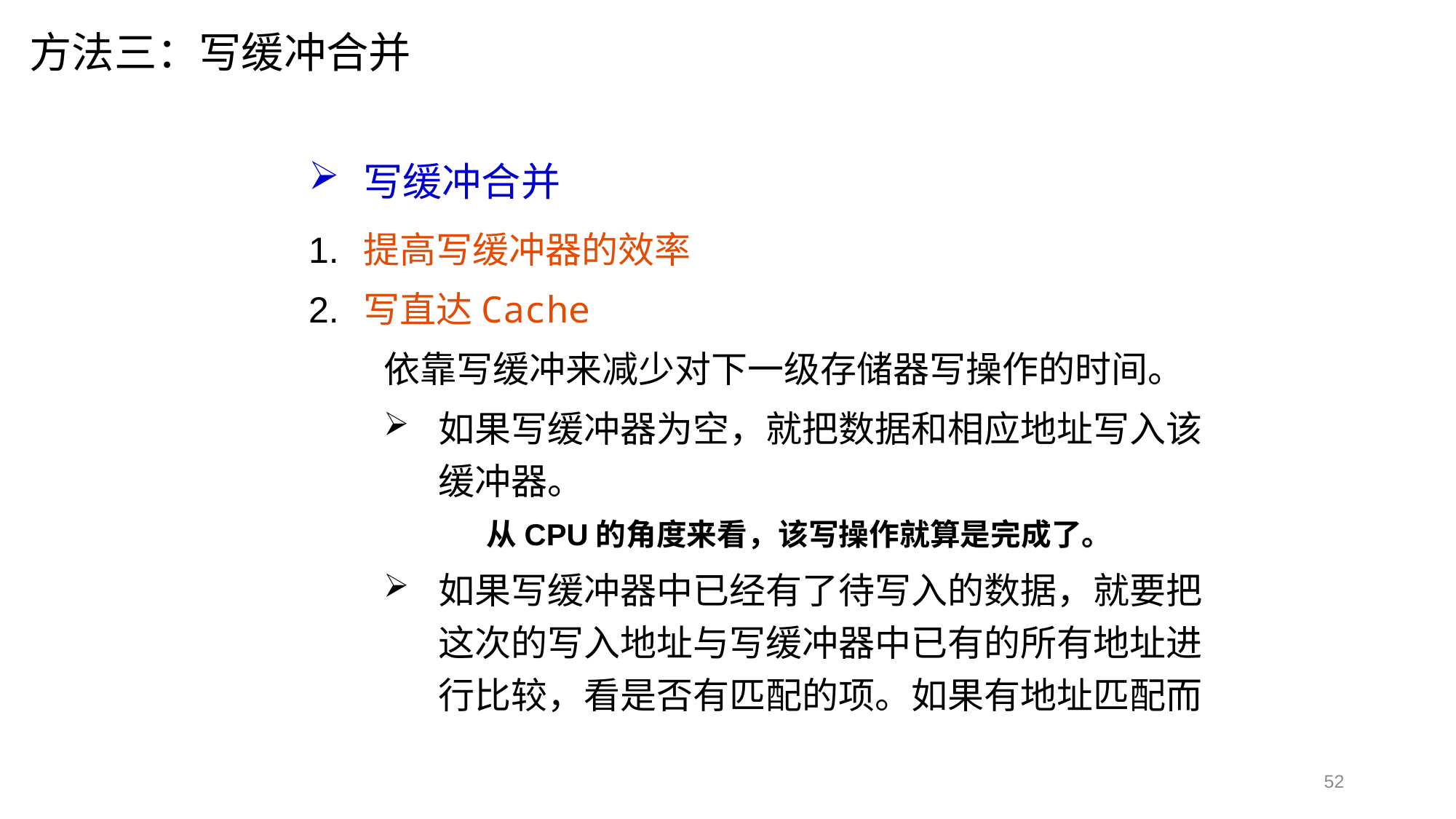

方法三：写缓冲合并
写缓冲合并
提高写缓冲器的效率
写直达Cache
依靠写缓冲来减少对下一级存储器写操作的时间。
如果写缓冲器为空，就把数据和相应地址写入该缓冲器。
   从CPU的角度来看，该写操作就算是完成了。
如果写缓冲器中已经有了待写入的数据，就要把这次的写入地址与写缓冲器中已有的所有地址进行比较，看是否有匹配的项。如果有地址匹配而

52